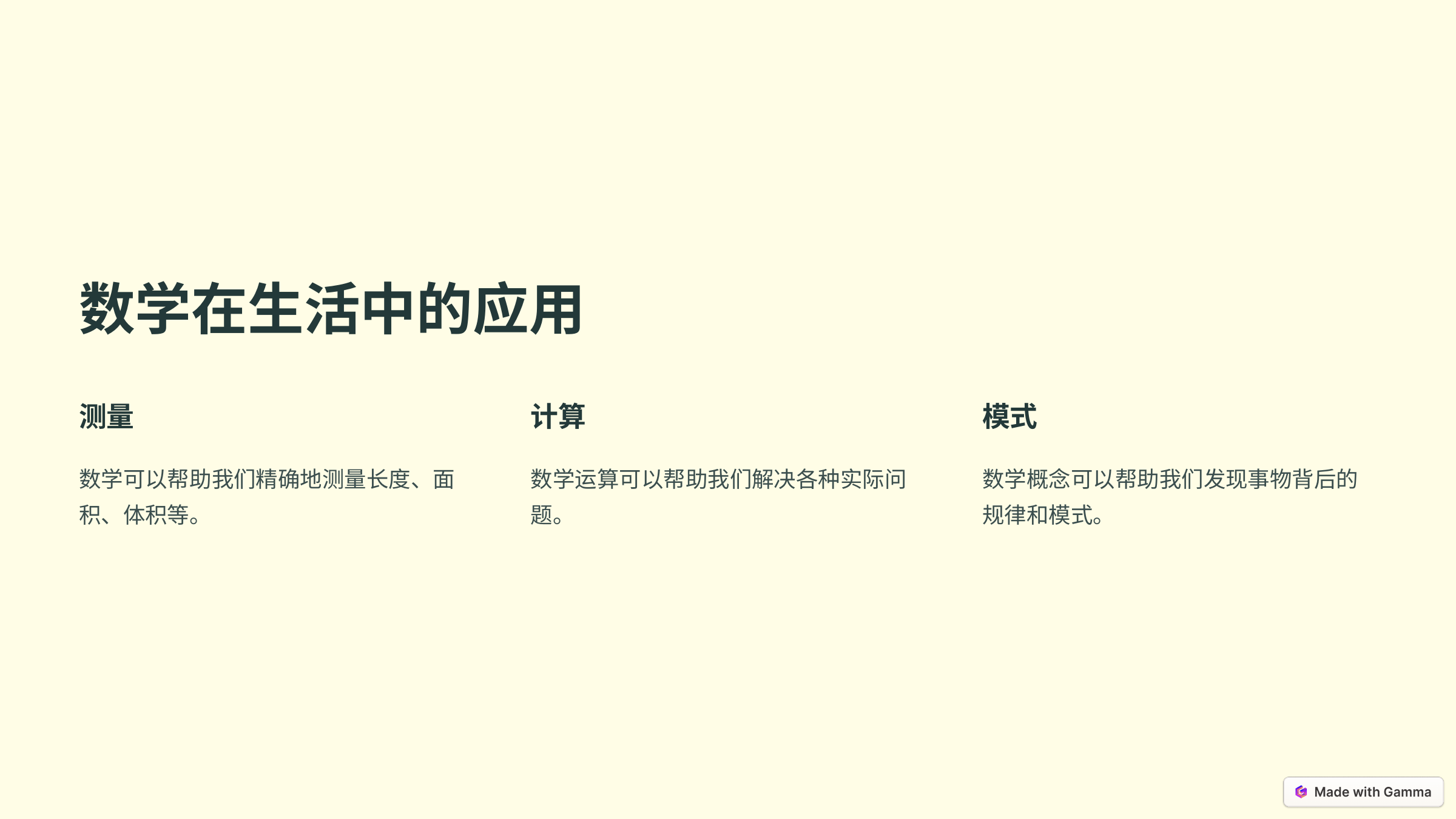

数学在生活中的应用
测量
计算
模式
数学可以帮助我们精确地测量长度、面积、体积等。
数学运算可以帮助我们解决各种实际问题。
数学概念可以帮助我们发现事物背后的规律和模式。